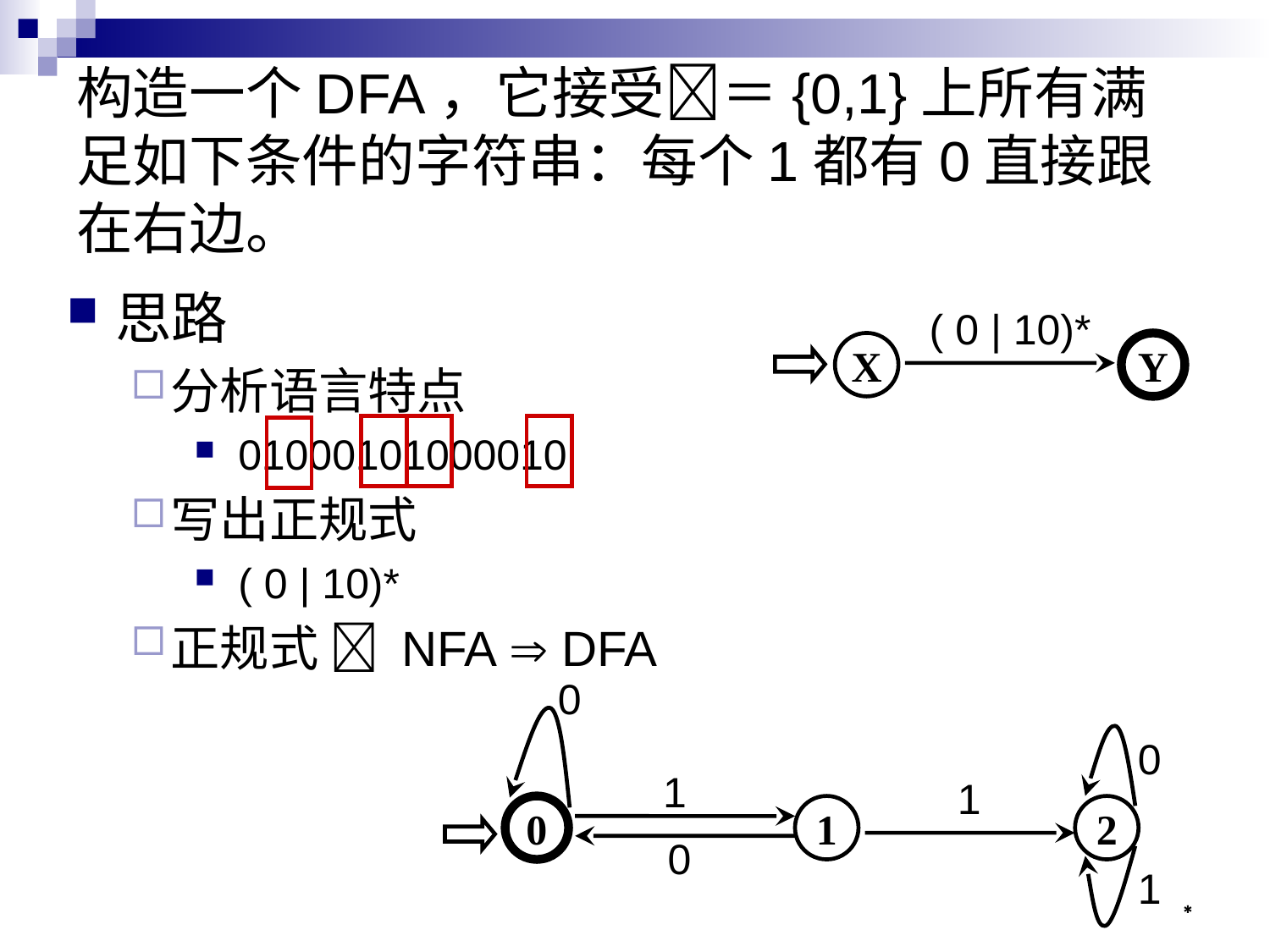

# 构造一个DFA，它接受Σ＝{0,1}上所有满足如下条件的字符串：每个1都有0直接跟在右边。
思路
分析语言特点
 01000101000010
写出正规式
 ( 0 | 10)*
正规式 ⇒ NFA ⇒ DFA
 ( 0 | 10)*
X
Y

0

0
1
1
0
1
2

0

1
*